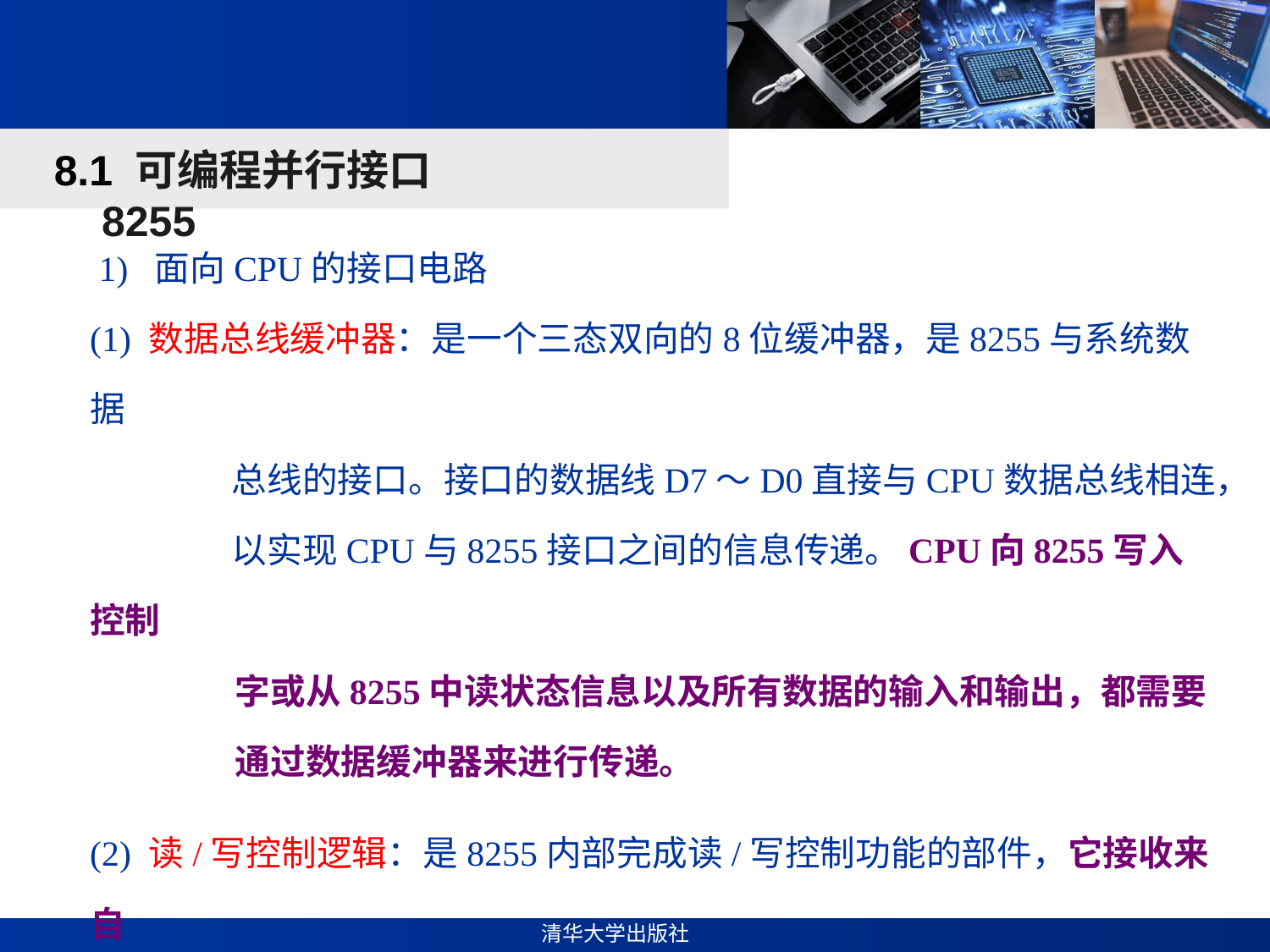

#
8.1 可编程并行接口8255
 1)  面向CPU的接口电路
(1) 数据总线缓冲器：是一个三态双向的8位缓冲器，是8255与系统数据
                 总线的接口。接口的数据线D7～D0直接与CPU数据总线相连，
                 以实现CPU与8255接口之间的信息传递。CPU向8255写入控制
                 字或从8255中读状态信息以及所有数据的输入和输出，都需要
                 通过数据缓冲器来进行传递。
(2) 读/写控制逻辑：是8255内部完成读/写控制功能的部件，它接收来自
                 CPU的地址和控制信号，通过内部控制逻辑向8255的各功能部
                 件发出读/写控制命令，用于管理数据、控制字或状态字的传送。